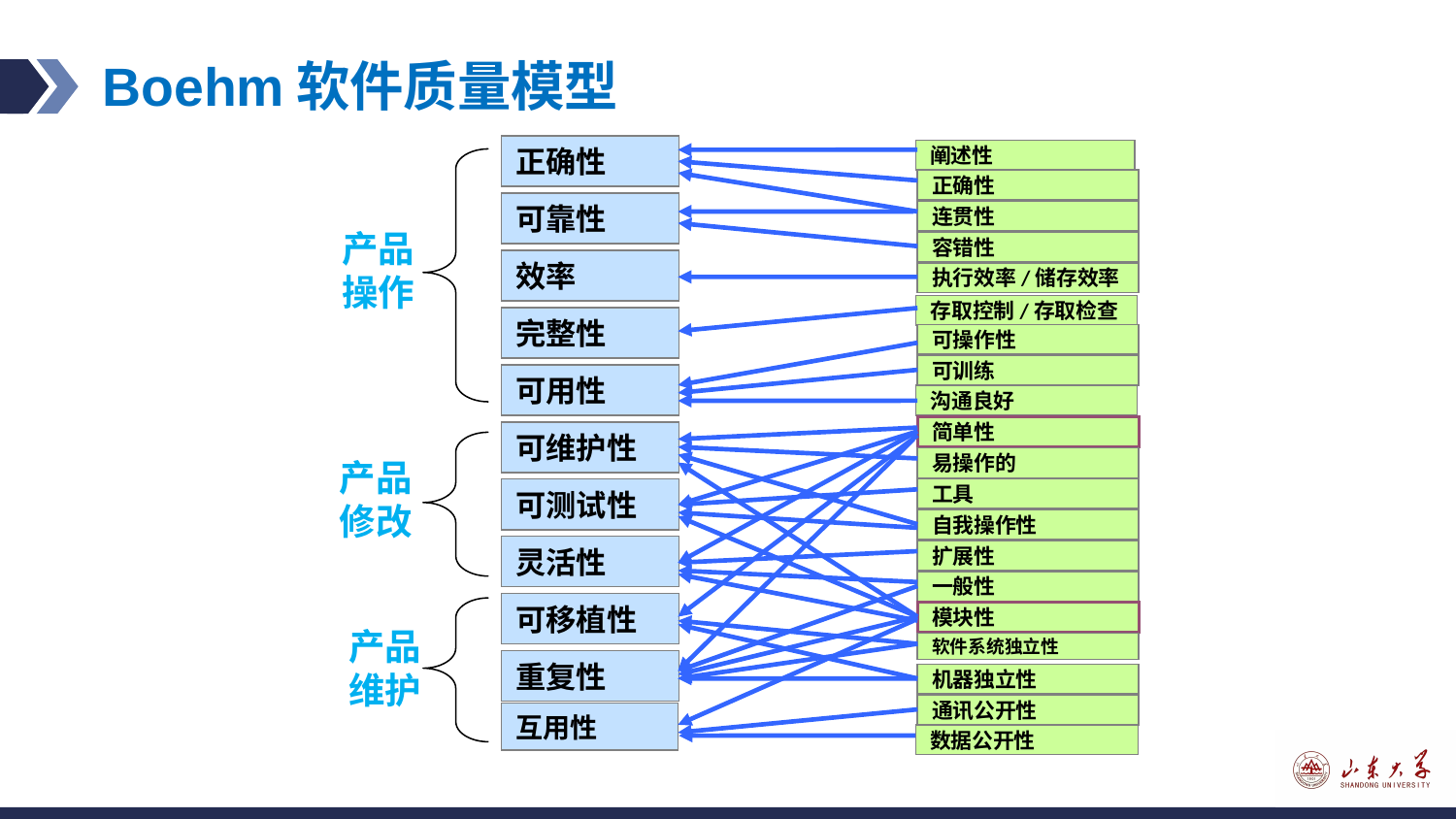

# Boehm软件质量模型
正确性
可靠性
效率
完整性
可用性
可维护性
可测试性
灵活性
可移植性
重复性
互用性
阐述性
正确性
连贯性
容错性
执行效率/储存效率
存取控制/存取检查
可操作性
可训练
沟通良好
简单性
易操作的
工具
自我操作性
扩展性
一般性
模块性
软件系统独立性
机器独立性
通讯公开性
数据公开性

产品操作

产品修改

产品维护